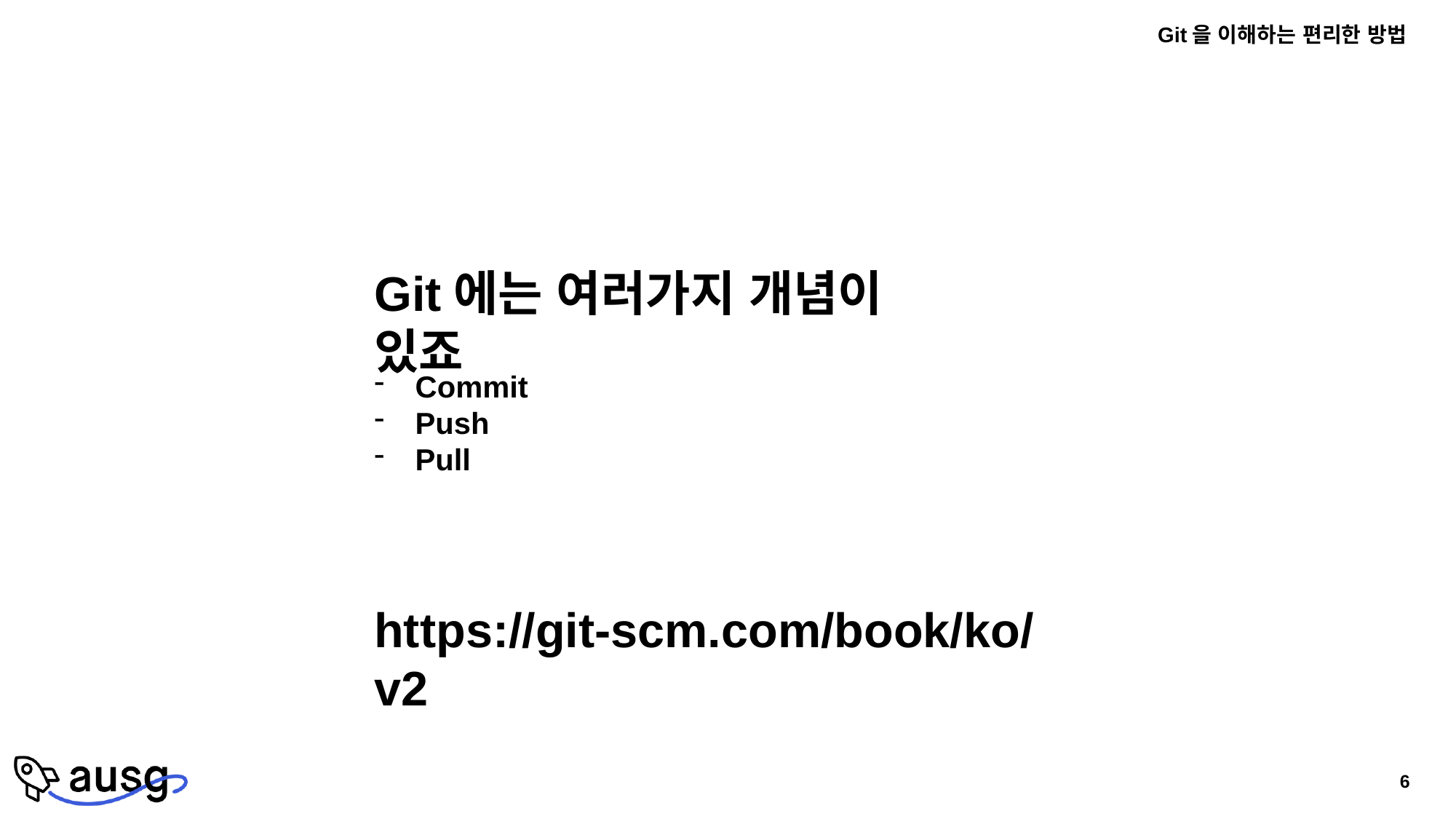

Git을 이해하는 편리한 방법
Git에는 여러가지 개념이 있죠
Commit
Push
Pull
https://git-scm.com/book/ko/v2
6